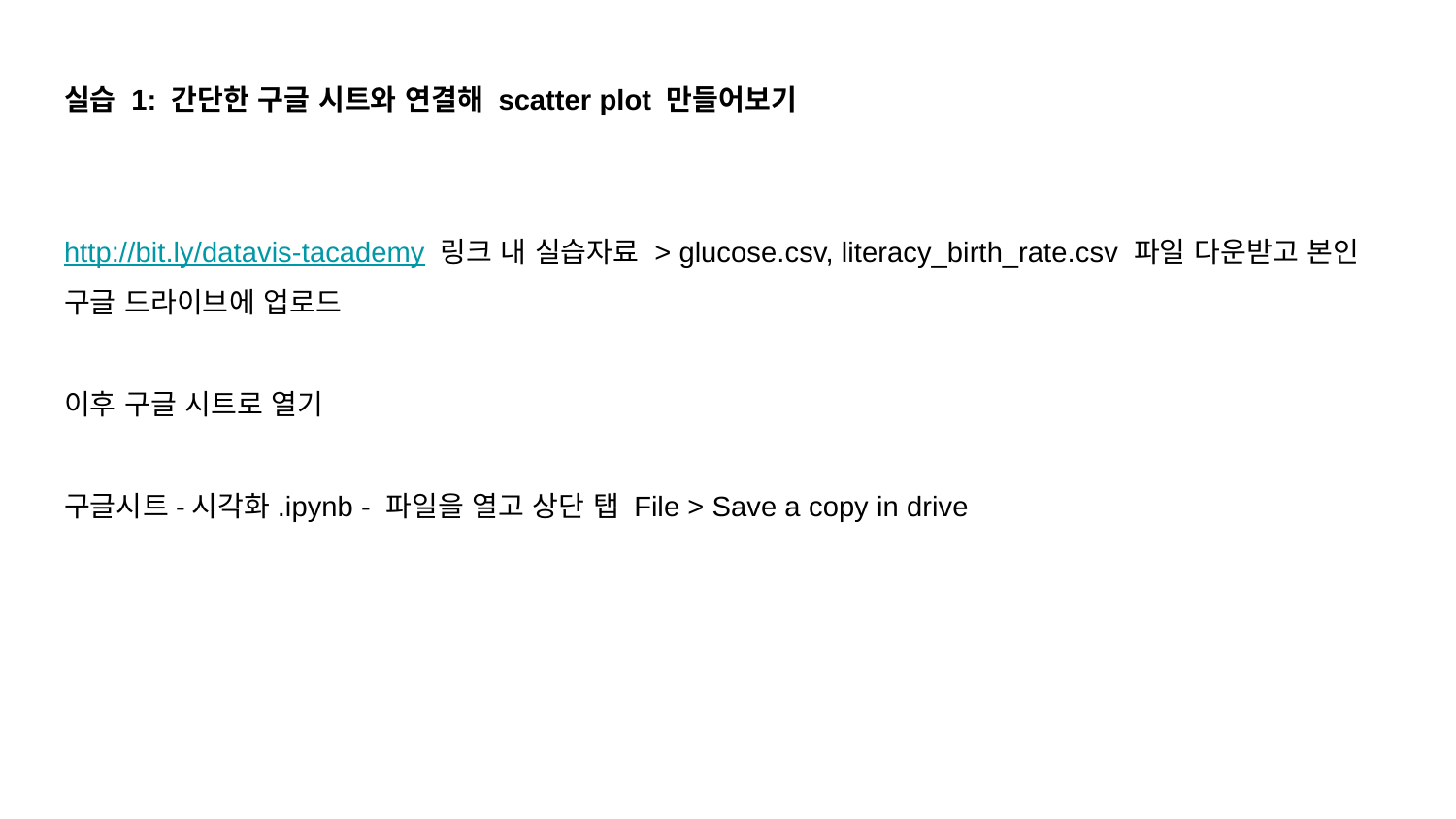

실습 1: 간단한 구글 시트와 연결해 scatter plot 만들어보기

http://bit.ly/datavis-tacademy 링크 내 실습자료 > glucose.csv, literacy_birth_rate.csv 파일 다운받고 본인 구글 드라이브에 업로드

이후 구글 시트로 열기

구글시트-시각화.ipynb - 파일을 열고 상단 탭 File > Save a copy in drive